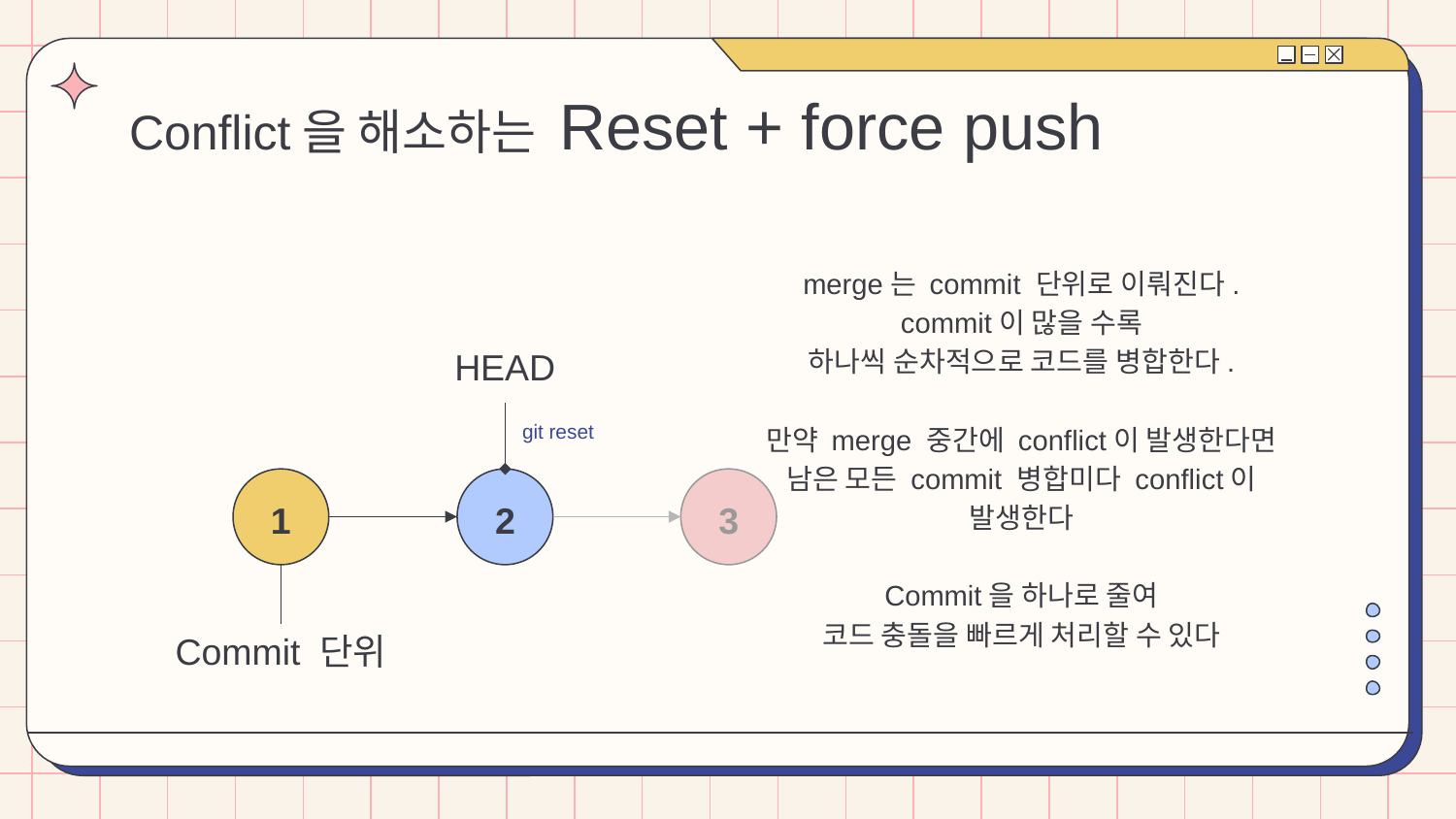

# Conflict을 해소하는 Reset + force push
merge는 commit 단위로 이뤄진다.
commit이 많을 수록
하나씩 순차적으로 코드를 병합한다.

만약 merge 중간에 conflict이 발생한다면
남은 모든 commit 병합미다 conflict이 발생한다

Commit을 하나로 줄여
코드 충돌을 빠르게 처리할 수 있다
HEAD
git reset
1
2
3
Commit 단위